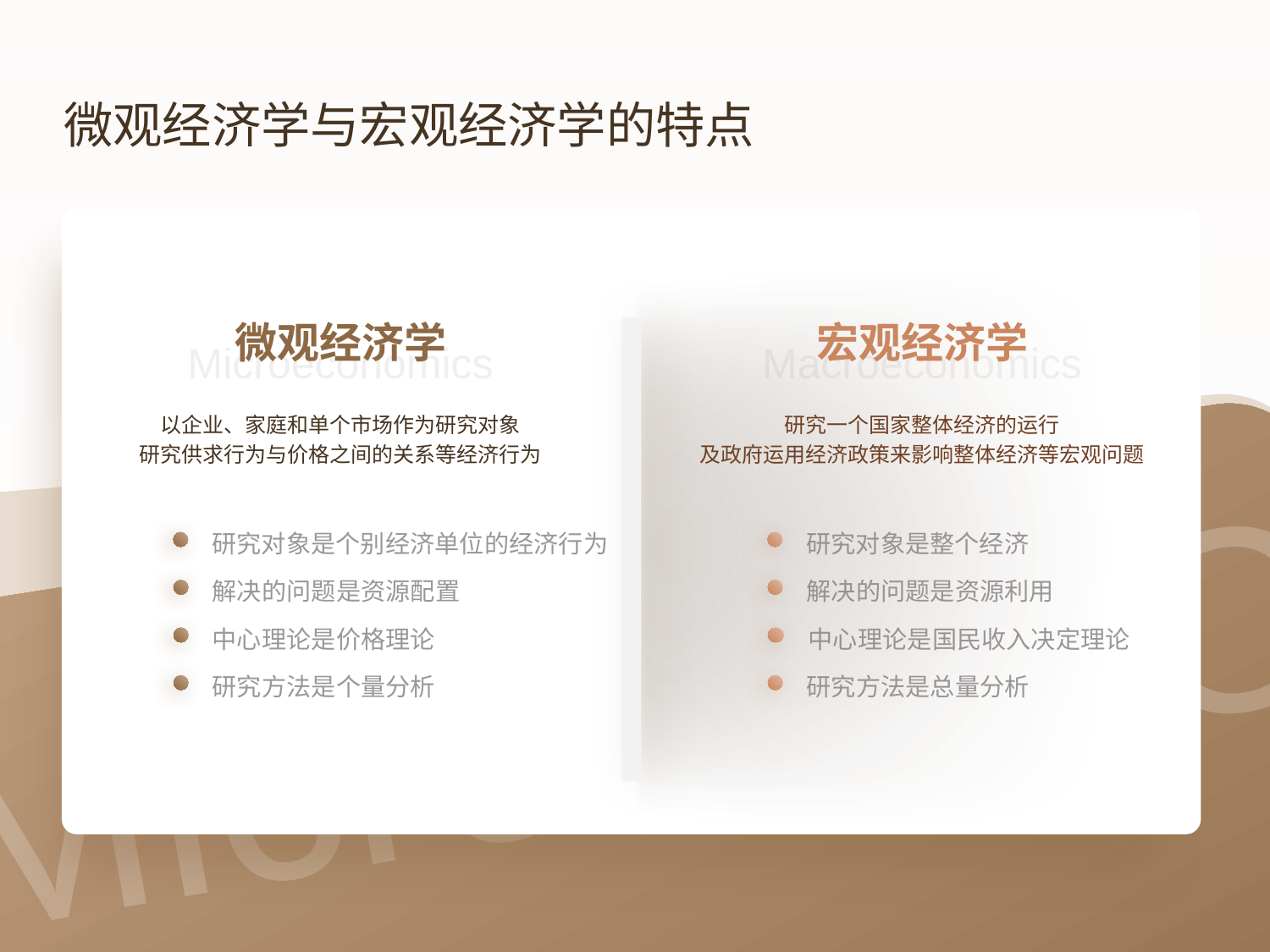

微观经济学与宏观经济学的特点

宏观经济学
微观经济学
Macroeconomics
Microeconomics
以企业、家庭和单个市场作为研究对象
研究供求行为与价格之间的关系等经济行为
研究一个国家整体经济的运行
及政府运用经济政策来影响整体经济等宏观问题

MicroeconO
研究对象是个别经济单位的经济行为
研究对象是整个经济

解决的问题是资源配置
解决的问题是资源利用

中心理论是价格理论
中心理论是国民收入决定理论

研究方法是个量分析
研究方法是总量分析